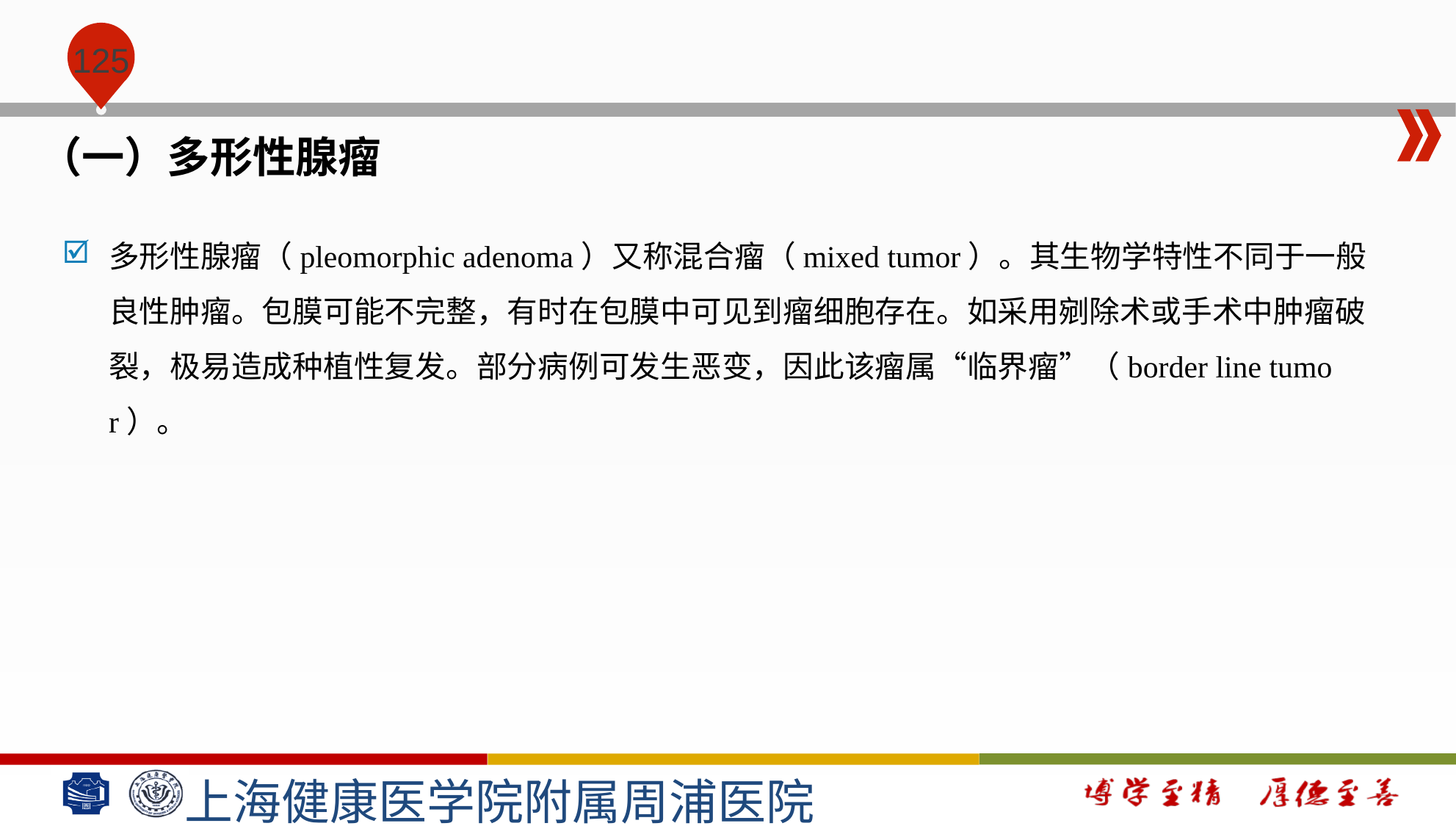

#

（一）多形性腺瘤
多形性腺瘤（pleomorphic adenoma）又称混合瘤（mixed tumor）。其生物学特性不同于一般良性肿瘤。包膜可能不完整，有时在包膜中可见到瘤细胞存在。如采用剜除术或手术中肿瘤破裂，极易造成种植性复发。部分病例可发生恶变，因此该瘤属“临界瘤”（border line tumor）。